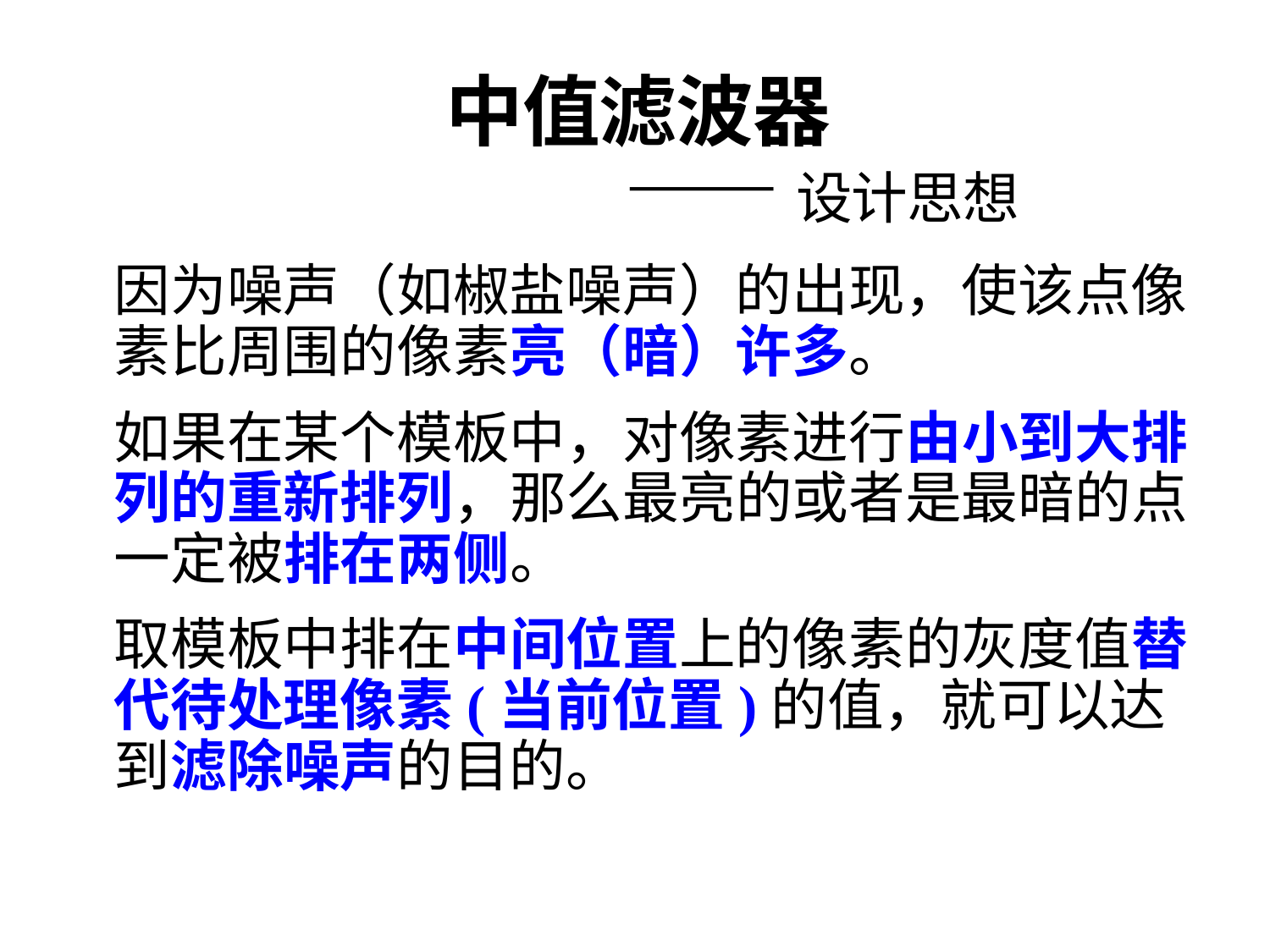

# 中值滤波器 —— 设计思想
因为噪声（如椒盐噪声）的出现，使该点像素比周围的像素亮（暗）许多。
如果在某个模板中，对像素进行由小到大排列的重新排列，那么最亮的或者是最暗的点一定被排在两侧。
取模板中排在中间位置上的像素的灰度值替代待处理像素(当前位置)的值，就可以达到滤除噪声的目的。